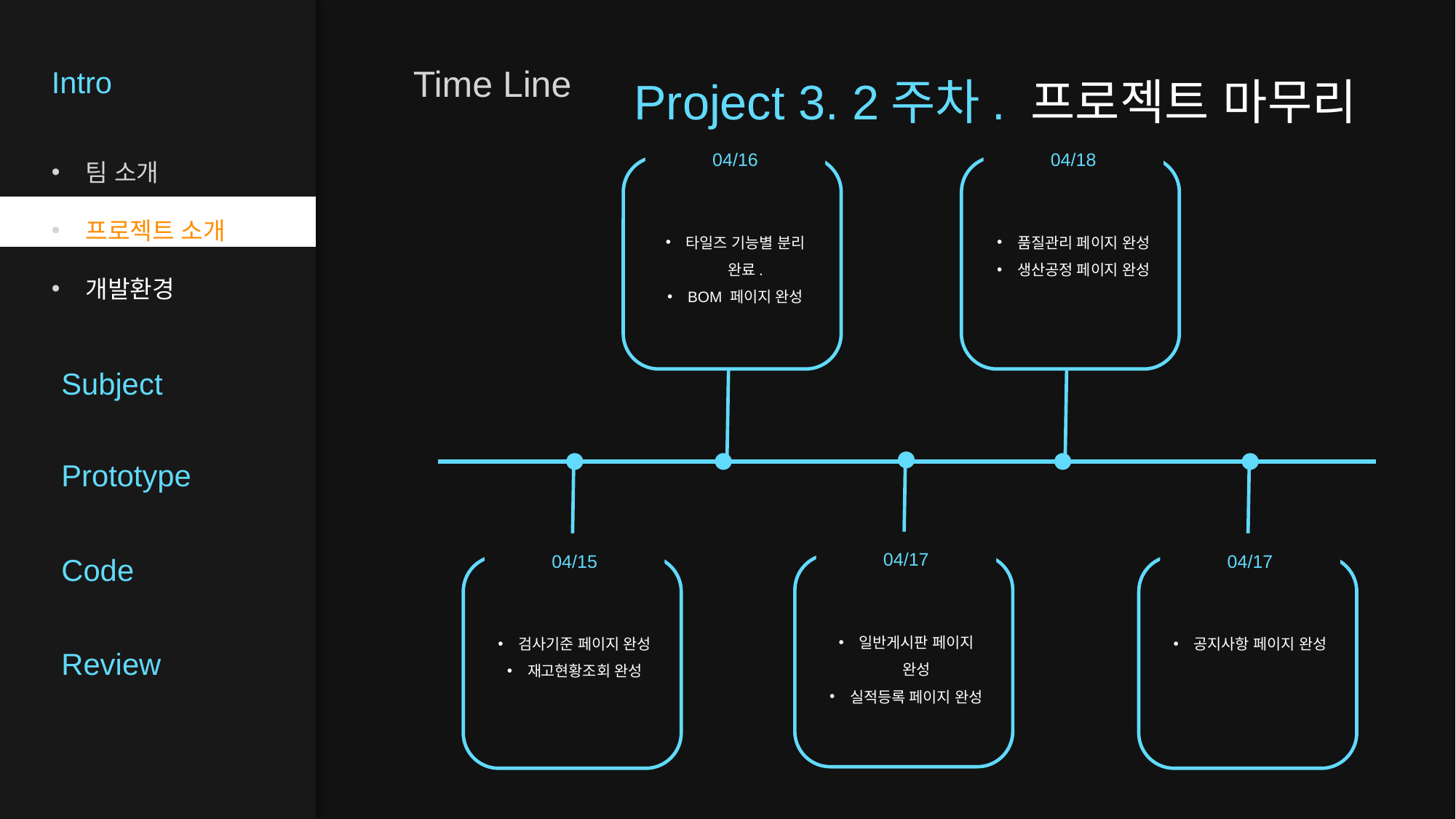

Intro
Time Line
Project 3. 2주차. 프로젝트 마무리
팀 소개
프로젝트 소개
개발환경
04/16

타일즈 기능별 분리 완료.
BOM 페이지 완성
04/18

품질관리 페이지 완성
생산공정 페이지 완성

Subject
Prototype

Code
04/17

일반게시판 페이지 완성
실적등록 페이지 완성
04/15

검사기준 페이지 완성
재고현황조회 완성
04/17

공지사항 페이지 완성

Review